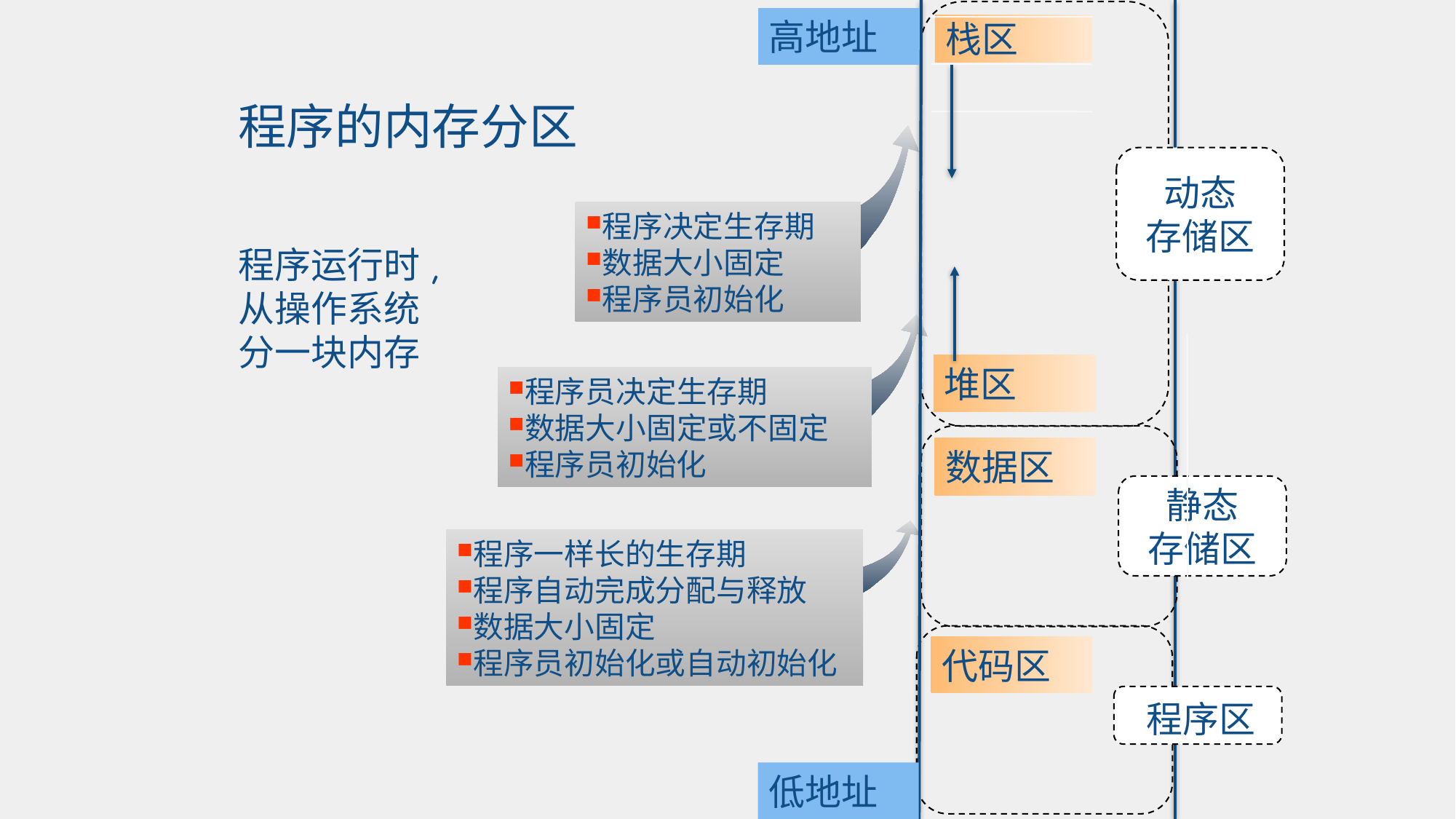

动态
存储区
高地址
栈区

程序的内存分区

程序决定生存期
数据大小固定
程序员初始化
程序运行时, 从操作系统分一块内存

程序员决定生存期
数据大小固定或不固定
程序员初始化

堆区

静态
存储区
数据区

程序一样长的生存期
程序自动完成分配与释放
数据大小固定
程序员初始化或自动初始化

程序区
代码区
低地址